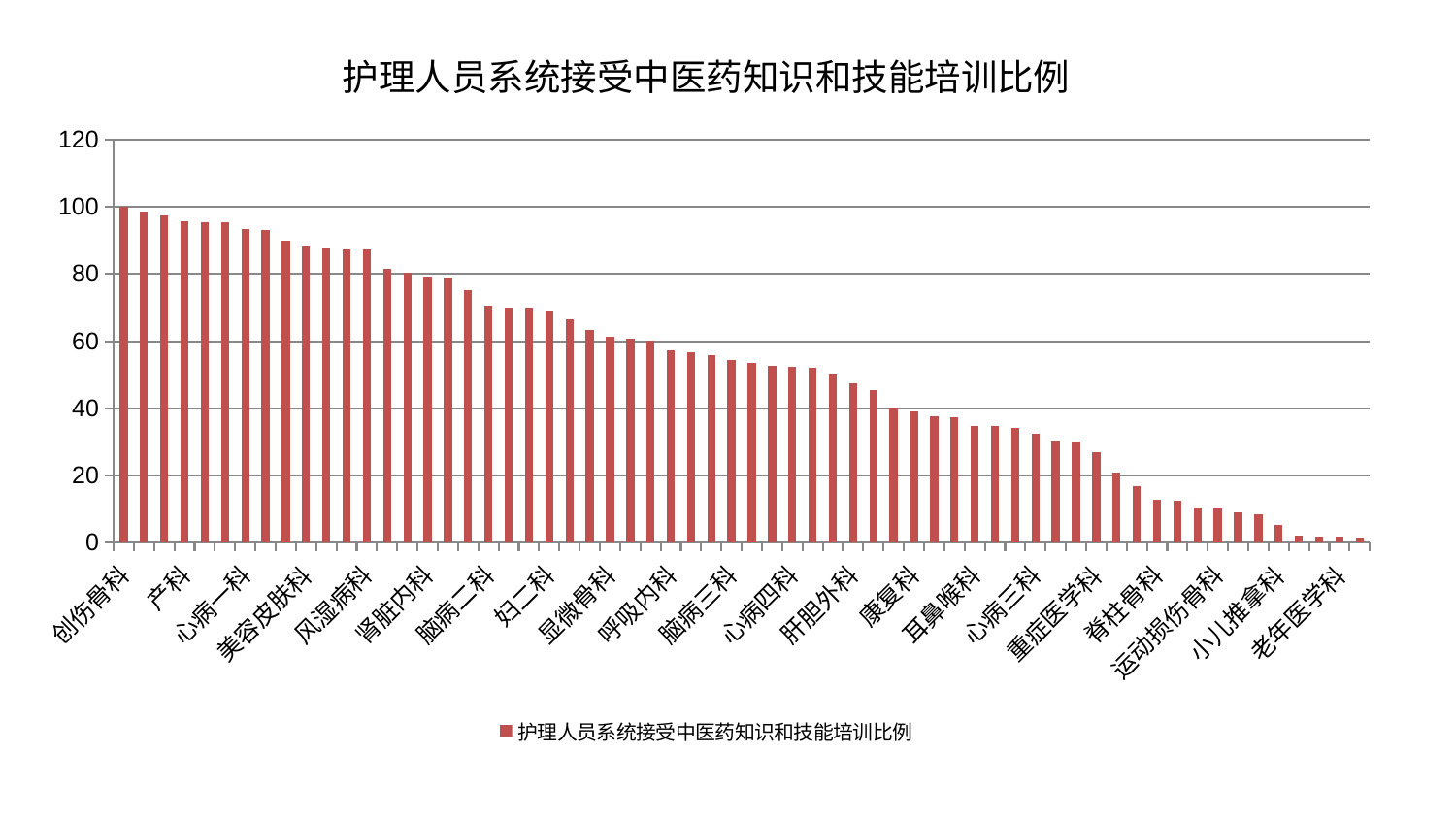

### Chart: 护理人员系统接受中医药知识和技能培训比例

| Category | 护理人员系统接受中医药知识和技能培训比例 |
|---|---|
| 创伤骨科 | 99.99999999999999 |
| 周围血管科 | 98.73142173016578 |
| 脑病一科 | 97.3914319936971 |
| 产科 | 95.55562922184411 |
| 胸外科 | 95.5341873960637 |
| 中医外治中心 | 95.4856076841389 |
| 心病一科 | 93.44887266808094 |
| 泌尿外科 | 93.24021893208986 |
| 微创骨科 | 89.96932432366356 |
| 美容皮肤科 | 88.04757619755111 |
| 中医经典科 | 87.50838337666953 |
| 妇科 | 87.37719759862308 |
| 风湿病科 | 87.24607426390004 |
| 医院 | 81.65856834505693 |
| 皮肤科 | 80.25505873400613 |
| 肾脏内科 | 79.20051961229987 |
| 内分泌科 | 79.08125887480072 |
| 骨科 | 75.30754209563223 |
| 脑病二科 | 70.44781770018515 |
| 普通外科 | 70.06324445739286 |
| 东区肾病科 | 69.90321462934088 |
| 妇二科 | 68.98507860441462 |
| 西区重症医学科 | 66.49457215300535 |
| 肛肠科 | 63.27989008748363 |
| 显微骨科 | 61.40057623708358 |
| 综合内科 | 60.82475891297912 |
| 眼科 | 60.077831474795055 |
| 呼吸内科 | 57.2816749553683 |
| 妇科妇二科合并 | 56.6721576110872 |
| 心血管内科 | 55.92176865418946 |
| 脑病三科 | 54.50346624268605 |
| 儿科 | 53.52715389245273 |
| 脾胃病科 | 52.80045241184671 |
| 心病四科 | 52.49104840328217 |
| 东区重症医学科 | 52.20953422480499 |
| 消化内科 | 50.2897883460441 |
| 肝胆外科 | 47.309913956056526 |
| 肿瘤内科 | 45.50269947556688 |
| 关节骨科 | 40.10096748593212 |
| 康复科 | 39.06652103063315 |
| 血液科 | 37.59786268728525 |
| 男科 | 37.247258268172025 |
| 耳鼻喉科 | 34.78071899388156 |
| 身心医学科 | 34.73543663763256 |
| 小儿骨科 | 34.05659900910492 |
| 心病三科 | 32.51933161853696 |
| 心病二科 | 30.268435914190412 |
| 肾病科 | 30.230814779327318 |
| 重症医学科 | 26.785061829582766 |
| 神经内科 | 20.928623188489457 |
| 肝病科 | 16.721489448786418 |
| 脊柱骨科 | 12.833862332027326 |
| 神经外科 | 12.515281247225015 |
| 脾胃科消化科合并 | 10.412839919386808 |
| 运动损伤骨科 | 10.094677115983508 |
| 口腔科 | 8.89687970791278 |
| 推拿科 | 8.30740712208152 |
| 小儿推拿科 | 5.301452280509769 |
| 针灸科 | 2.0865454619906436 |
| 治未病中心 | 1.8750989801039482 |
| 老年医学科 | 1.7872683929463982 |
| 乳腺甲状腺外科 | 1.4613179081631813 |
32